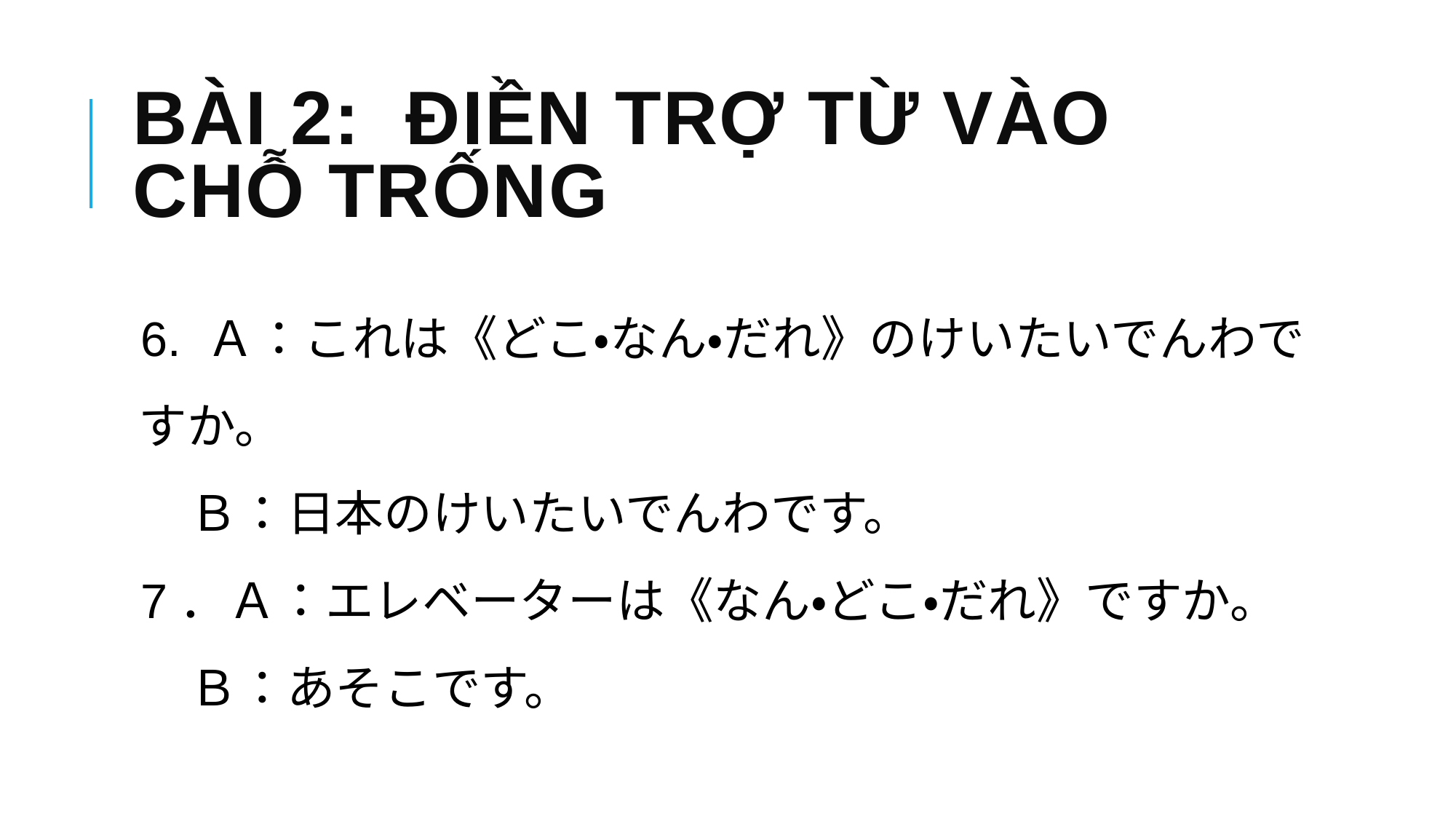

# Bài 2:  Điền trợ từ vào chỗ trống
6. Ａ：これは《どこ・なん・だれ》のけいたいでんわですか。
　Ｂ：日本のけいたいでんわです。
7．Ａ：エレベーターは《なん・どこ・だれ》ですか。
　Ｂ：あそこです。